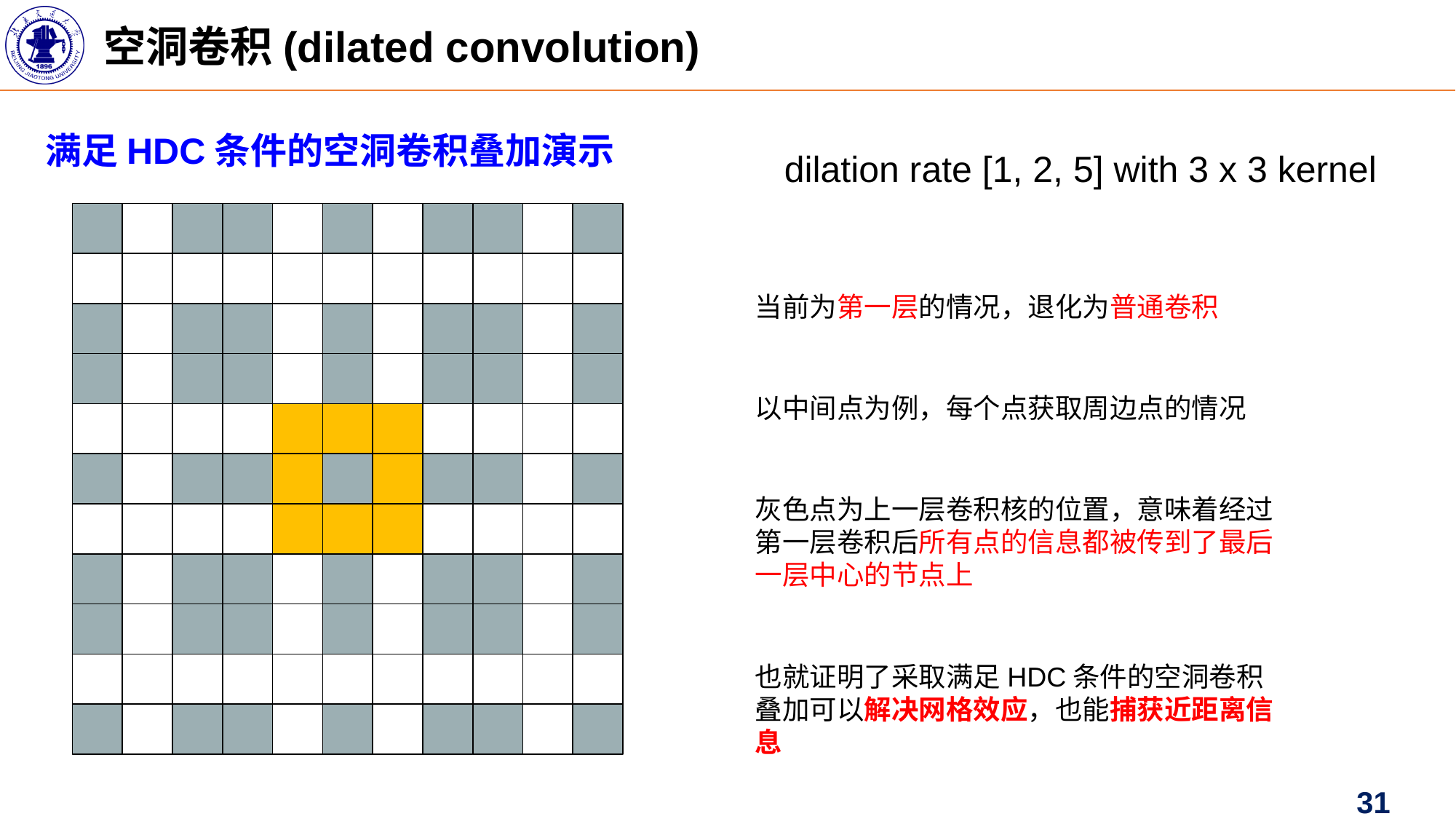

空洞卷积(dilated convolution)
满足HDC条件的空洞卷积叠加演示
dilation rate [1, 2, 5] with 3 x 3 kernel

当前为第一层的情况，退化为普通卷积
以中间点为例，每个点获取周边点的情况
灰色点为上一层卷积核的位置，意味着经过第一层卷积后所有点的信息都被传到了最后一层中心的节点上
也就证明了采取满足HDC条件的空洞卷积叠加可以解决网格效应，也能捕获近距离信息